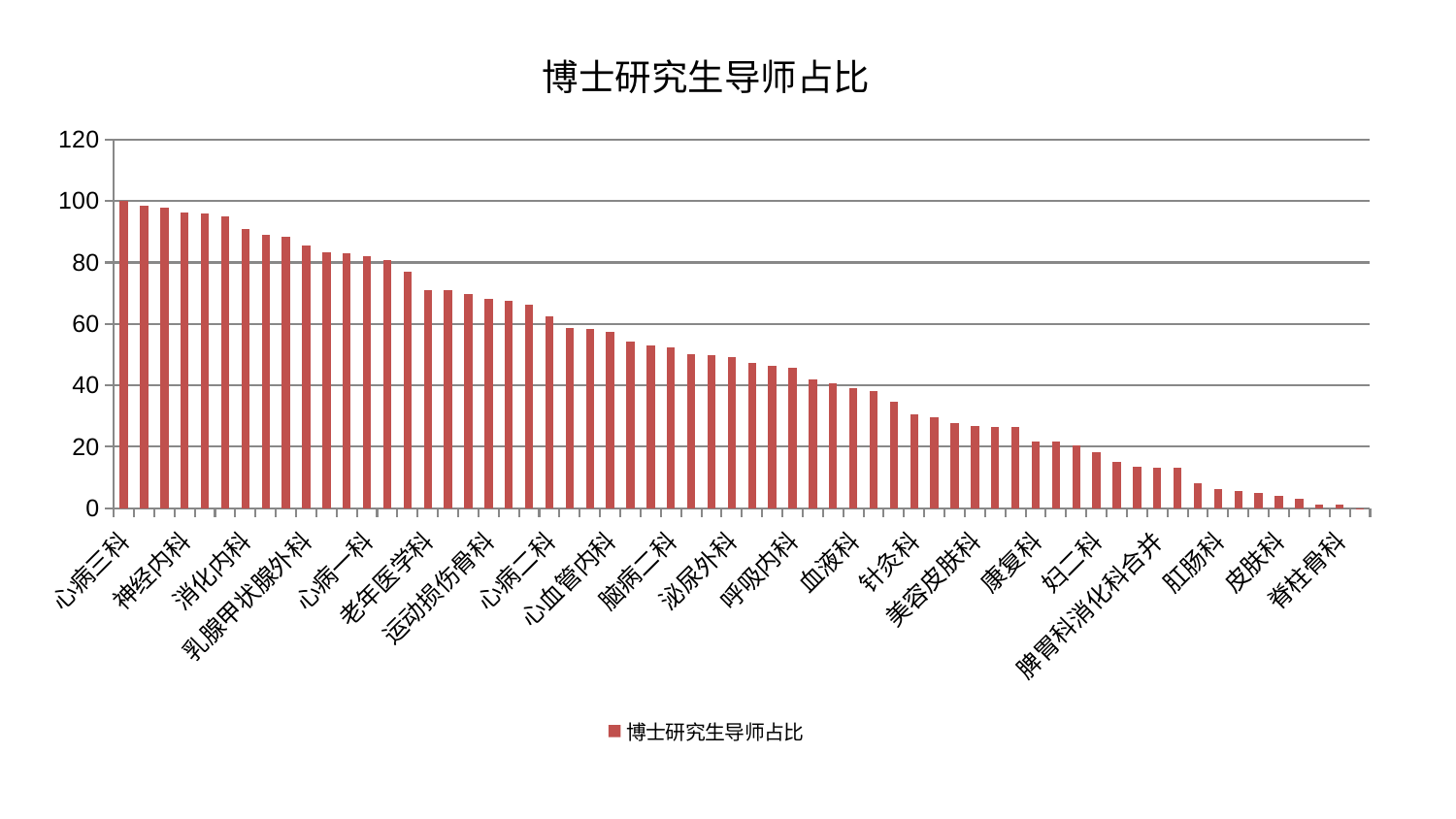

### Chart: 博士研究生导师占比

| Category | 博士研究生导师占比 |
|---|---|
| 心病三科 | 100.0 |
| 综合内科 | 98.60534179659376 |
| 东区肾病科 | 97.95435885360934 |
| 神经内科 | 96.36307480352363 |
| 关节骨科 | 95.9202447481976 |
| 妇科妇二科合并 | 95.04029868260193 |
| 消化内科 | 91.00288216594747 |
| 产科 | 88.97626263971566 |
| 小儿骨科 | 88.40423493317398 |
| 乳腺甲状腺外科 | 85.54898145588204 |
| 神经外科 | 83.30986169910443 |
| 妇科 | 83.06273034954674 |
| 心病一科 | 82.05363399970604 |
| 男科 | 80.82887975917453 |
| 肾病科 | 76.98928902564481 |
| 老年医学科 | 71.1523352420105 |
| 身心医学科 | 70.98277825089231 |
| 口腔科 | 69.66806444841683 |
| 运动损伤骨科 | 68.24427977745852 |
| 治未病中心 | 67.58304064022764 |
| 心病四科 | 66.28385851856812 |
| 心病二科 | 62.45962347303633 |
| 骨科 | 58.73100171021338 |
| 肾脏内科 | 58.32706066319821 |
| 心血管内科 | 57.30384427014656 |
| 重症医学科 | 54.32825427128239 |
| 眼科 | 53.1570629443973 |
| 脑病二科 | 52.222890123719196 |
| 儿科 | 50.15830810314943 |
| 周围血管科 | 49.8783896815509 |
| 泌尿外科 | 49.2135115979432 |
| 耳鼻喉科 | 47.31776010848273 |
| 脑病三科 | 46.518952418069304 |
| 呼吸内科 | 45.89193261740479 |
| 肝胆外科 | 41.97308975628414 |
| 显微骨科 | 40.55590299637663 |
| 血液科 | 39.13849301352999 |
| 脑病一科 | 38.00213039448469 |
| 胸外科 | 34.75841101550603 |
| 针灸科 | 30.689504371970994 |
| 中医外治中心 | 29.484402347393154 |
| 西区重症医学科 | 27.772009704444894 |
| 美容皮肤科 | 26.752111909271974 |
| 肿瘤内科 | 26.566399189718158 |
| 小儿推拿科 | 26.561360354076676 |
| 康复科 | 21.84731640161007 |
| 创伤骨科 | 21.605407645406945 |
| 东区重症医学科 | 20.453208026385553 |
| 妇二科 | 18.133971430444895 |
| 微创骨科 | 15.144962352936059 |
| 脾胃病科 | 13.479637734393254 |
| 脾胃科消化科合并 | 13.174490006068522 |
| 推拿科 | 13.107234339284172 |
| 风湿病科 | 8.264767183316742 |
| 肛肠科 | 6.240375719018559 |
| 中医经典科 | 5.523069526811339 |
| 普通外科 | 4.993901349288275 |
| 皮肤科 | 4.0519378152138055 |
| 内分泌科 | 3.122440903296129 |
| 医院 | 1.272854495923624 |
| 脊柱骨科 | 1.228847042153936 |
| 肝病科 | 0.06797474248393698 |
161